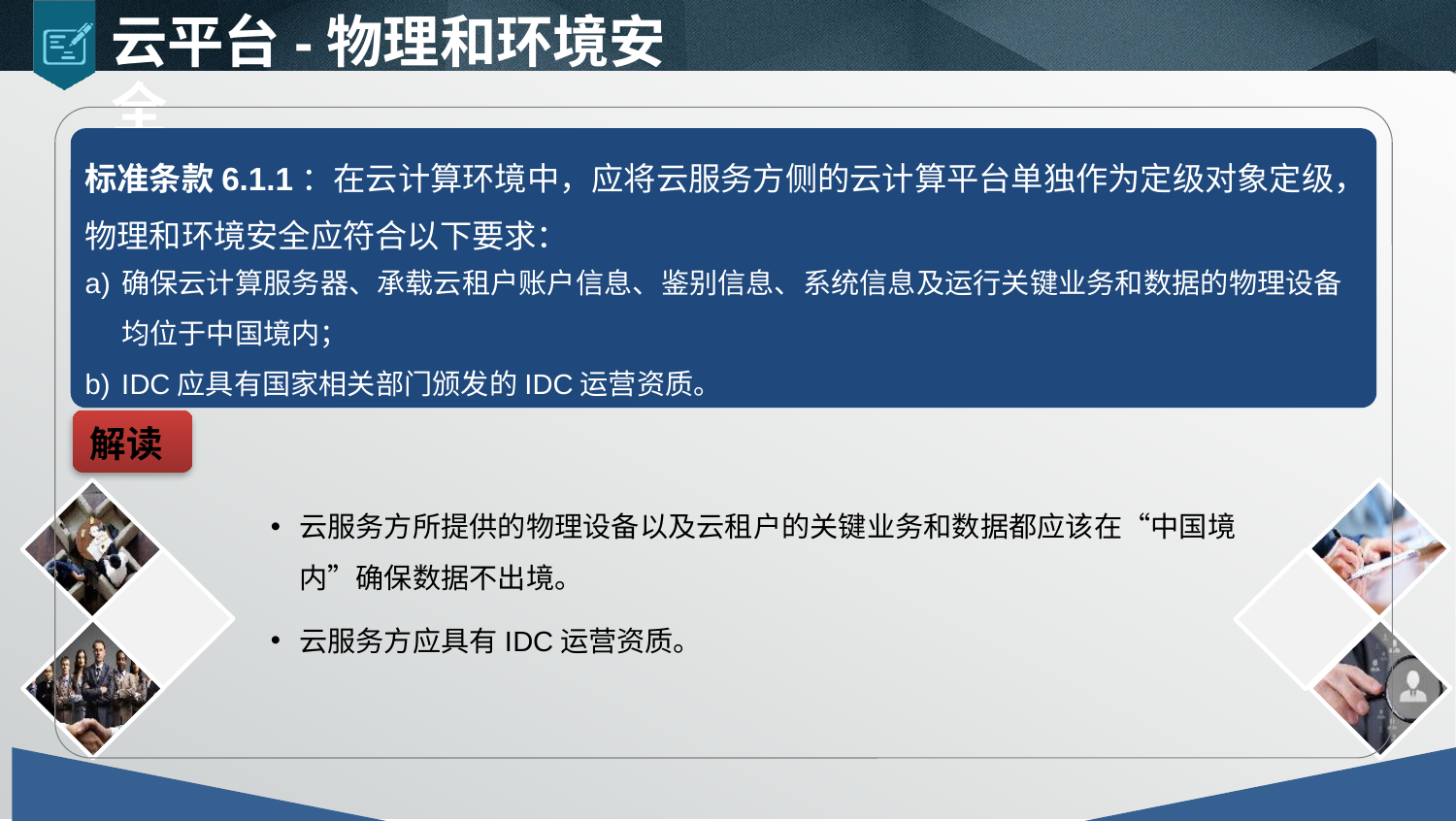

云平台-物理和环境安全

标准条款6.1.1：在云计算环境中，应将云服务方侧的云计算平台单独作为定级对象定级，物理和环境安全应符合以下要求：
确保云计算服务器、承载云租户账户信息、鉴别信息、系统信息及运行关键业务和数据的物理设备均位于中国境内；
IDC应具有国家相关部门颁发的IDC运营资质。
解读

云服务方所提供的物理设备以及云租户的关键业务和数据都应该在“中国境内”确保数据不出境。
云服务方应具有IDC运营资质。